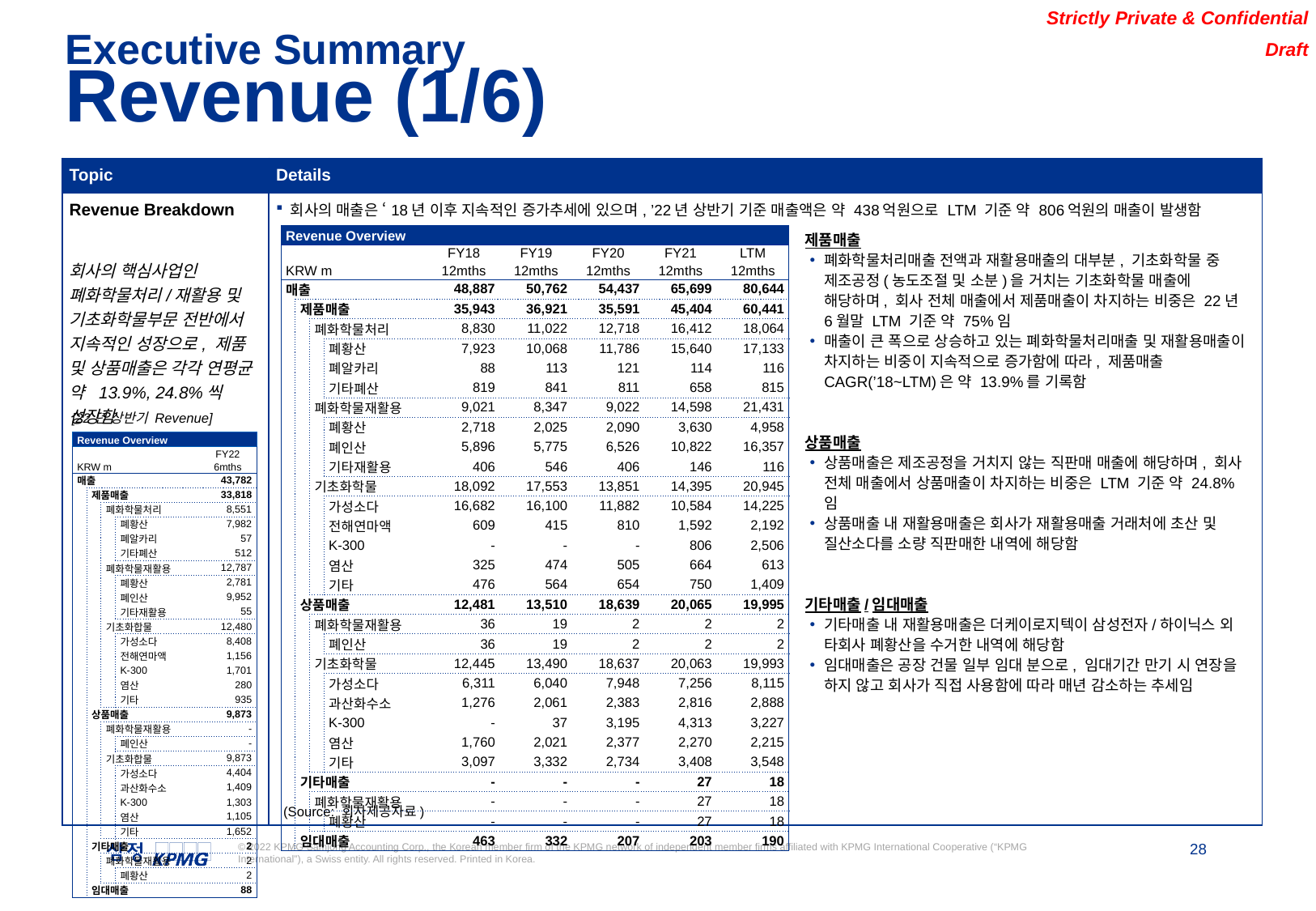

Executive Summary
Revenue (1/6)
| Topic | Details |
| --- | --- |
| Revenue Breakdown 회사의 핵심사업인 폐화학물처리/재활용 및 기초화학물부문 전반에서 지속적인 성장으로, 제품 및 상품매출은 각각 연평균 약 13.9%, 24.8%씩 성장함 | 회사의 매출은 ‘18년 이후 지속적인 증가추세에 있으며, ’22년 상반기 기준 매출액은 약 438억원으로 LTM 기준 약 806억원의 매출이 발생함 |
제품매출
폐화학물처리매출 전액과 재활용매출의 대부분, 기초화학물 중 제조공정(농도조절 및 소분)을 거치는 기초화학물 매출에 해당하며, 회사 전체 매출에서 제품매출이 차지하는 비중은 22년 6월말 LTM 기준 약 75%임
매출이 큰 폭으로 상승하고 있는 폐화학물처리매출 및 재활용매출이 차지하는 비중이 지속적으로 증가함에 따라, 제품매출 CAGR(’18~LTM)은 약 13.9%를 기록함

상품매출
상품매출은 제조공정을 거치지 않는 직판매 매출에 해당하며, 회사 전체 매출에서 상품매출이 차지하는 비중은 LTM 기준 약 24.8%임
상품매출 내 재활용매출은 회사가 재활용매출 거래처에 초산 및 질산소다를 소량 직판매한 내역에 해당함

기타매출/임대매출
기타매출 내 재활용매출은 더케이로지텍이 삼성전자/하이닉스 외 타회사 폐황산을 수거한 내역에 해당함
임대매출은 공장 건물 일부 임대 분으로, 임대기간 만기 시 연장을 하지 않고 회사가 직접 사용함에 따라 매년 감소하는 추세임

| Revenue Overview |  |  |  |  |  |  |  |  |
| --- | --- | --- | --- | --- | --- | --- | --- | --- |
|  |  |  |  | FY18 | FY19 | FY20 | FY21 | LTM |
| KRW m |  |  |  | 12mths | 12mths | 12mths | 12mths | 12mths |
| 매출 |  |  |  | 48,887 | 50,762 | 54,437 | 65,699 | 80,644 |
|  | 제품매출 |  |  | 35,943 | 36,921 | 35,591 | 45,404 | 60,441 |
|  |  | 폐화학물처리 |  | 8,830 | 11,022 | 12,718 | 16,412 | 18,064 |
|  |  |  | 폐황산 | 7,923 | 10,068 | 11,786 | 15,640 | 17,133 |
|  |  |  | 폐알카리 | 88 | 113 | 121 | 114 | 116 |
|  |  |  | 기타폐산 | 819 | 841 | 811 | 658 | 815 |
|  |  | 폐화학물재활용 |  | 9,021 | 8,347 | 9,022 | 14,598 | 21,431 |
|  |  |  | 폐황산 | 2,718 | 2,025 | 2,090 | 3,630 | 4,958 |
|  |  |  | 폐인산 | 5,896 | 5,775 | 6,526 | 10,822 | 16,357 |
|  |  |  | 기타재활용 | 406 | 546 | 406 | 146 | 116 |
|  |  | 기초화학물 |  | 18,092 | 17,553 | 13,851 | 14,395 | 20,945 |
|  |  |  | 가성소다 | 16,682 | 16,100 | 11,882 | 10,584 | 14,225 |
|  |  |  | 전해연마액 | 609 | 415 | 810 | 1,592 | 2,192 |
|  |  |  | K-300 | - | - | - | 806 | 2,506 |
|  |  |  | 염산 | 325 | 474 | 505 | 664 | 613 |
|  |  |  | 기타 | 476 | 564 | 654 | 750 | 1,409 |
|  | 상품매출 |  |  | 12,481 | 13,510 | 18,639 | 20,065 | 19,995 |
|  |  | 폐화학물재활용 |  | 36 | 19 | 2 | 2 | 2 |
|  |  |  | 폐인산 | 36 | 19 | 2 | 2 | 2 |
|  |  | 기초화학물 |  | 12,445 | 13,490 | 18,637 | 20,063 | 19,993 |
|  |  |  | 가성소다 | 6,311 | 6,040 | 7,948 | 7,256 | 8,115 |
|  |  |  | 과산화수소 | 1,276 | 2,061 | 2,383 | 2,816 | 2,888 |
|  |  |  | K-300 | - | 37 | 3,195 | 4,313 | 3,227 |
|  |  |  | 염산 | 1,760 | 2,021 | 2,377 | 2,270 | 2,215 |
|  |  |  | 기타 | 3,097 | 3,332 | 2,734 | 3,408 | 3,548 |
|  | 기타매출 |  |  | - | - | - | 27 | 18 |
|  |  | 폐화학물재활용 |  | - | - | - | 27 | 18 |
|  |  |  | 폐황산 | - | - | - | 27 | 18 |
|  | 임대매출 |  |  | 463 | 332 | 207 | 203 | 190 |
[22년 상반기 Revenue]
| Revenue Overview |  |  |  |  |
| --- | --- | --- | --- | --- |
|  |  |  |  | FY22 |
| KRW m |  |  |  | 6mths |
| 매출 |  |  |  | 43,782 |
|  | 제품매출 |  |  | 33,818 |
|  |  | 폐화학물처리 |  | 8,551 |
|  |  |  | 폐황산 | 7,982 |
|  |  |  | 폐알카리 | 57 |
|  |  |  | 기타폐산 | 512 |
|  |  | 폐화학물재활용 |  | 12,787 |
|  |  |  | 폐황산 | 2,781 |
|  |  |  | 폐인산 | 9,952 |
|  |  |  | 기타재활용 | 55 |
|  |  | 기초화합물 |  | 12,480 |
|  |  |  | 가성소다 | 8,408 |
|  |  |  | 전해연마액 | 1,156 |
|  |  |  | K-300 | 1,701 |
|  |  |  | 염산 | 280 |
|  |  |  | 기타 | 935 |
|  | 상품매출 |  |  | 9,873 |
|  |  | 폐화학물재활용 |  | - |
|  |  |  | 폐인산 | - |
|  |  | 기초화합물 |  | 9,873 |
|  |  |  | 가성소다 | 4,404 |
|  |  |  | 과산화수소 | 1,409 |
|  |  |  | K-300 | 1,303 |
|  |  |  | 염산 | 1,105 |
|  |  |  | 기타 | 1,652 |
|  | 기타매출 |  |  | 2 |
|  |  | 폐화학물재활용 |  | 2 |
|  |  |  | 폐황산 | 2 |
|  | 임대매출 |  |  | 88 |
(Source: 회사제공자료)